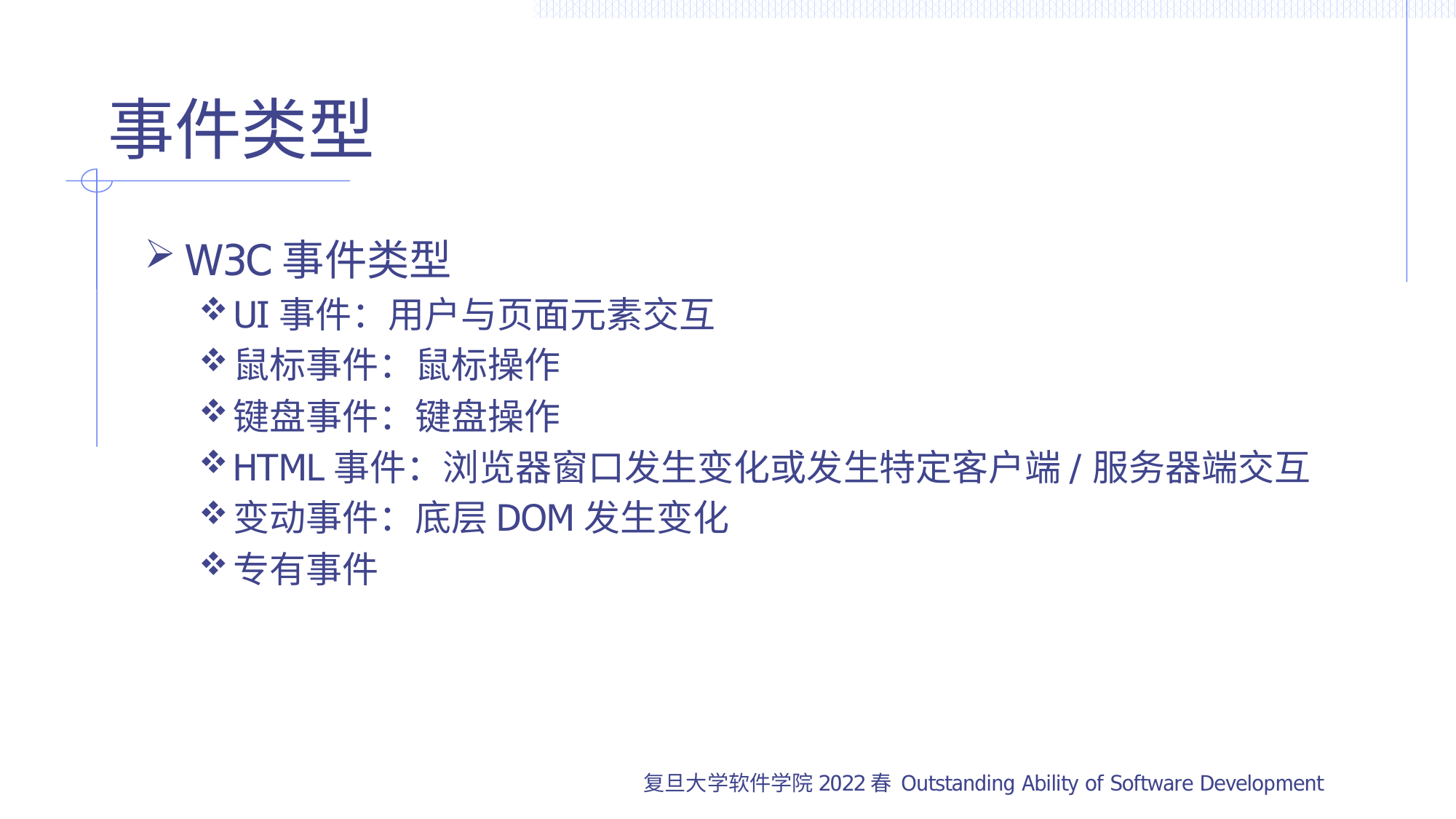

# 事件类型
W3C事件类型
UI事件：用户与页面元素交互
鼠标事件：鼠标操作
键盘事件：键盘操作
HTML事件：浏览器窗口发生变化或发生特定客户端/服务器端交互
变动事件：底层DOM发生变化
专有事件